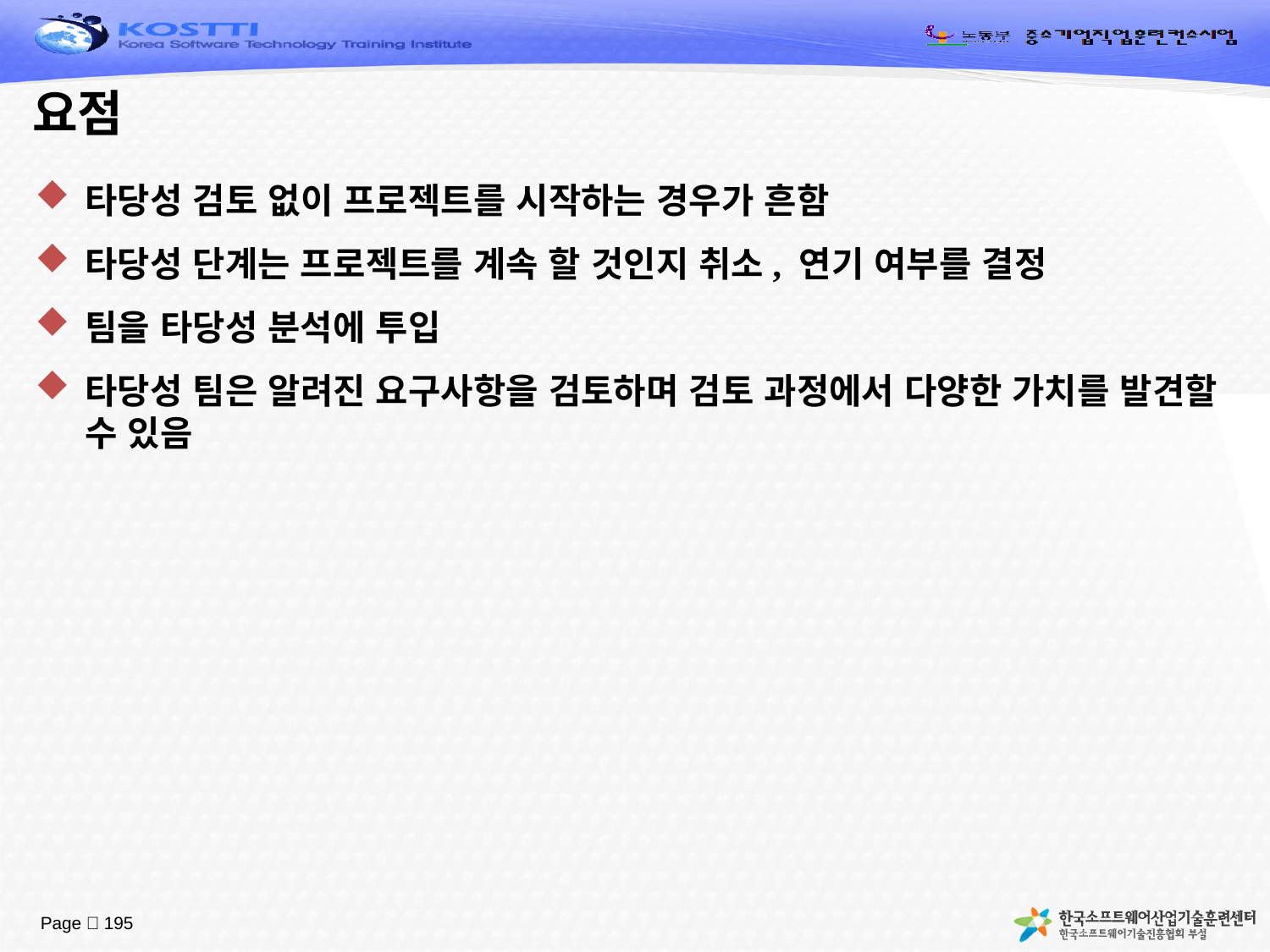

# 요점
타당성 검토 없이 프로젝트를 시작하는 경우가 흔함
타당성 단계는 프로젝트를 계속 할 것인지 취소, 연기 여부를 결정
팀을 타당성 분석에 투입
타당성 팀은 알려진 요구사항을 검토하며 검토 과정에서 다양한 가치를 발견할 수 있음